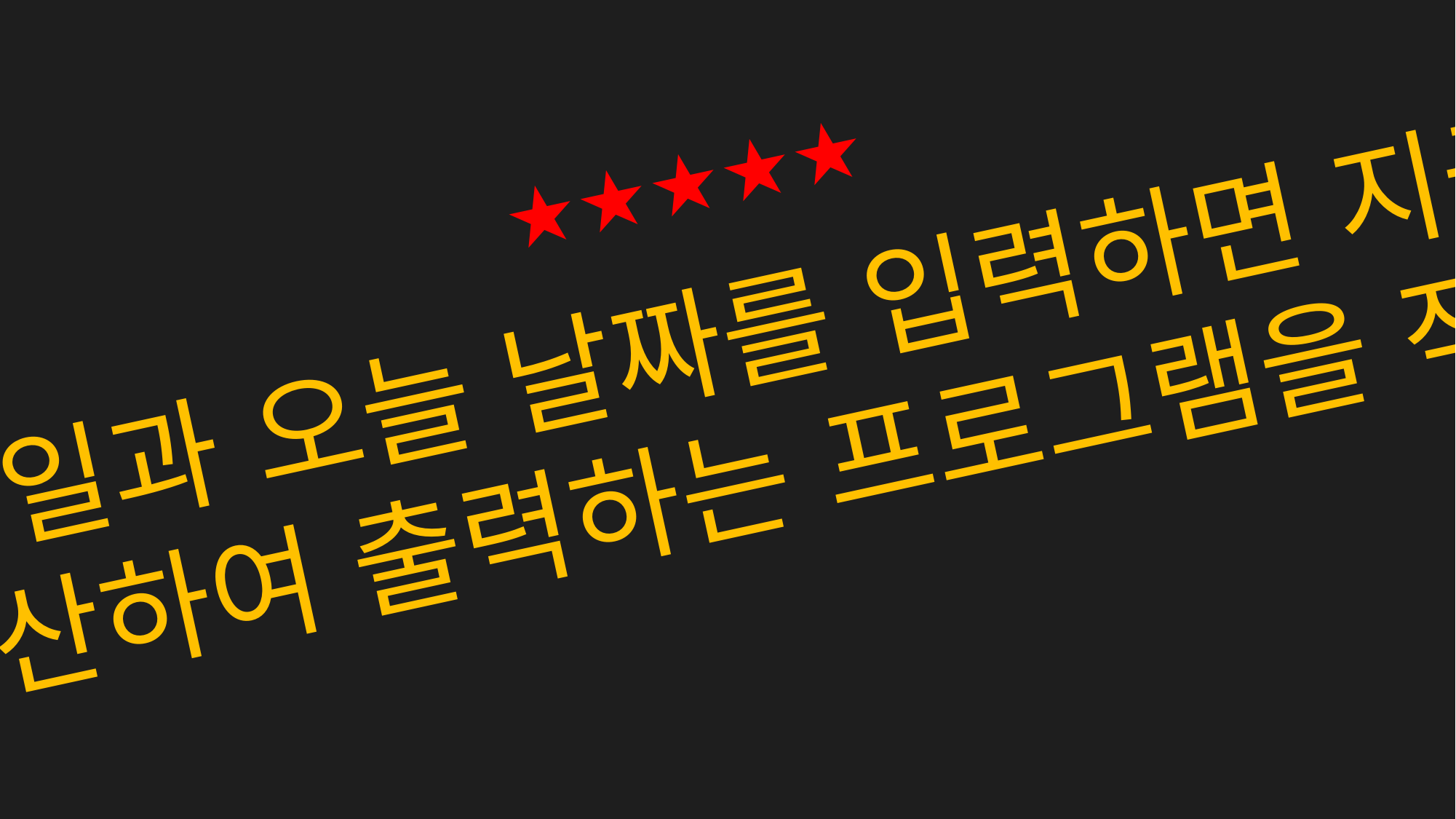

★★★★★
#3. 자신의 생일과 오늘 날짜를 입력하면 지금까지 살아온
날 수를 계산하여 출력하는 프로그램을 작성하시오.